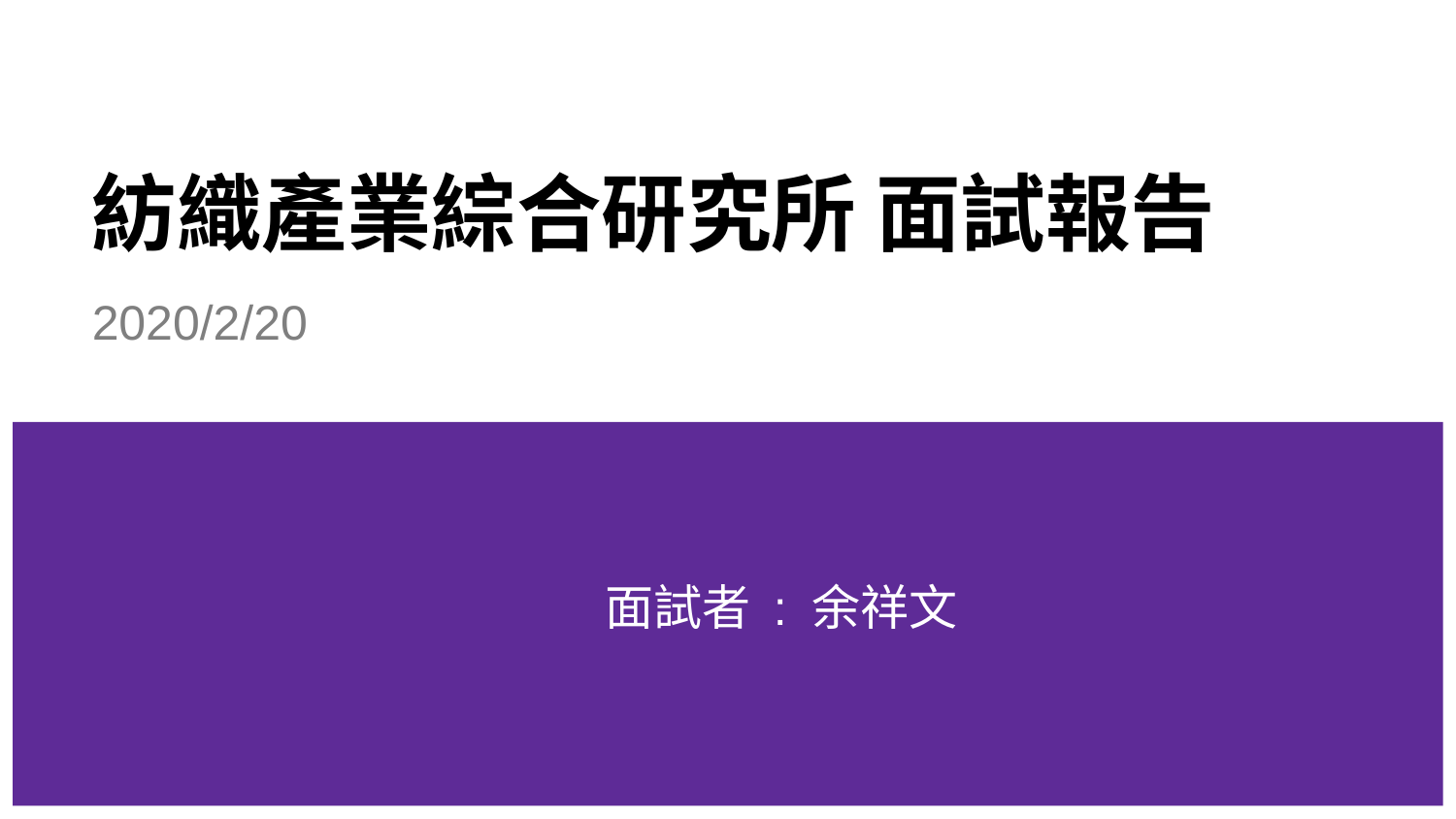

# 紡織產業綜合研究所 面試報告
2020/2/20
面試者 : 余祥文